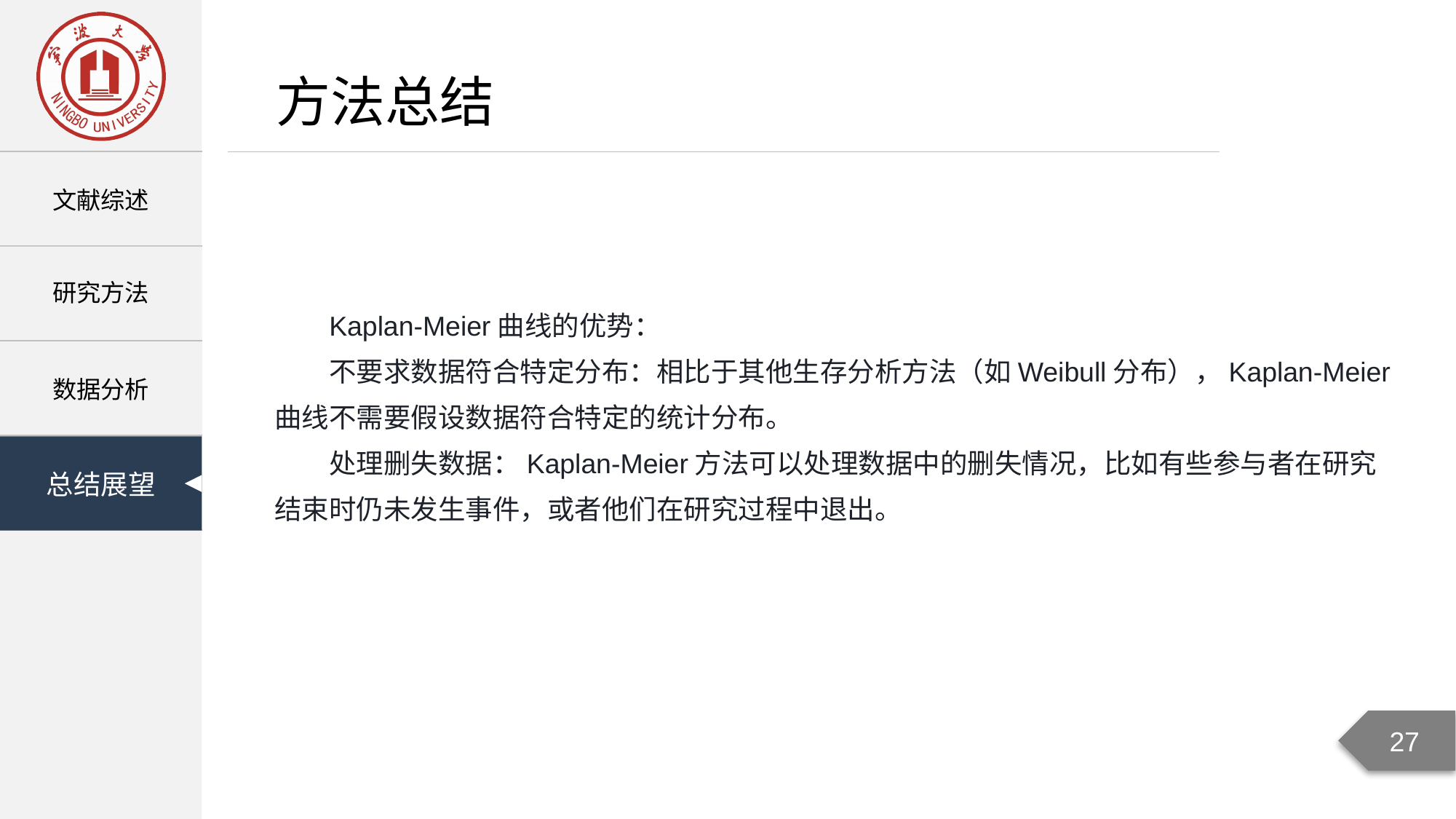

方法总结
Kaplan-Meier曲线的优势：
不要求数据符合特定分布：相比于其他生存分析方法（如Weibull分布），Kaplan-Meier曲线不需要假设数据符合特定的统计分布。
处理删失数据：Kaplan-Meier方法可以处理数据中的删失情况，比如有些参与者在研究结束时仍未发生事件，或者他们在研究过程中退出。